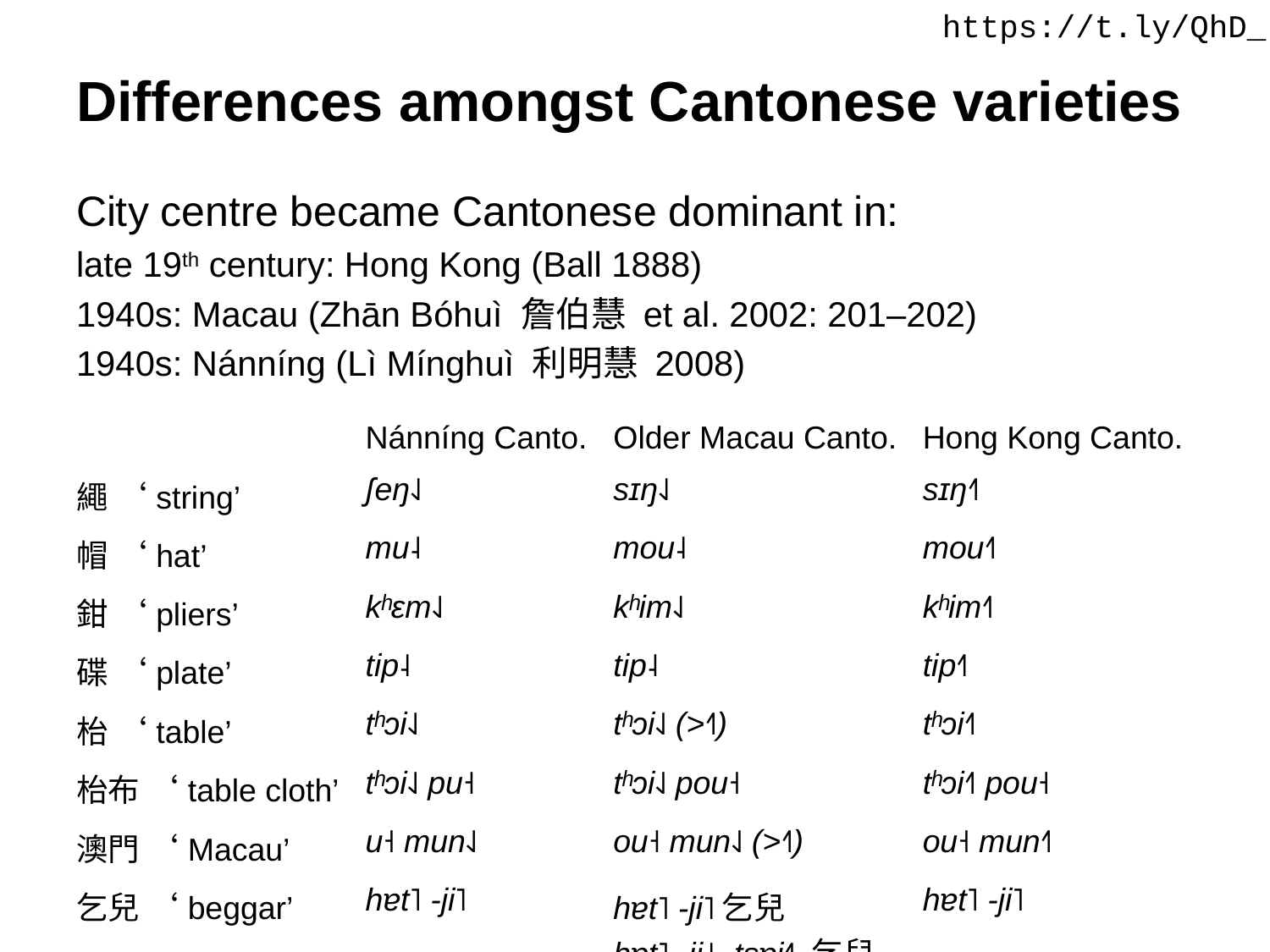

https://t.ly/QhD_
# Differences amongst Cantonese varieties
City centre became Cantonese dominant in:
late 19th century: Hong Kong (Ball 1888)
1940s: Macau (Zhān Bóhuì 詹伯慧 et al. 2002: 201–202)
1940s: Nánníng (Lì Mínghuì 利明慧 2008)

|  | Nánníng Canto. | Older Macau Canto. | Hong Kong Canto. |
| --- | --- | --- | --- |
| 繩 ‘string’ | ʃeŋ˨˩ | sɪŋ˨˩ | sɪŋ˧˥ |
| 帽 ‘hat’ | mu˨ | mou˨ | mou˧˥ |
| 鉗 ‘pliers’ | kʰɛm˨˩ | kʰim˨˩ | kʰim˧˥ |
| 碟 ‘plate’ | tip˨ | tip˨ | tip˧˥ |
| 枱 ‘table’ | tʰɔi˨˩ | tʰɔi˨˩ (>˧˥) | tʰɔi˧˥ |
| 枱布 ‘table cloth’ | tʰɔi˨˩ pu˧ | tʰɔi˨˩ pou˧ | tʰɔi˧˥ pou˧ |
| 澳門 ‘Macau’ | u˧ mun˨˩ | ou˧ mun˨˩ (>˧˥) | ou˧ mun˧˥ |
| 乞兒 ‘beggar’ | hɐt˥ -ji˥ | hɐt˥ -ji˥乞兒 hɐt˥ -ji˨˩ -tsɐi˧˥ 乞兒仔 | hɐt˥ -ji˥ |